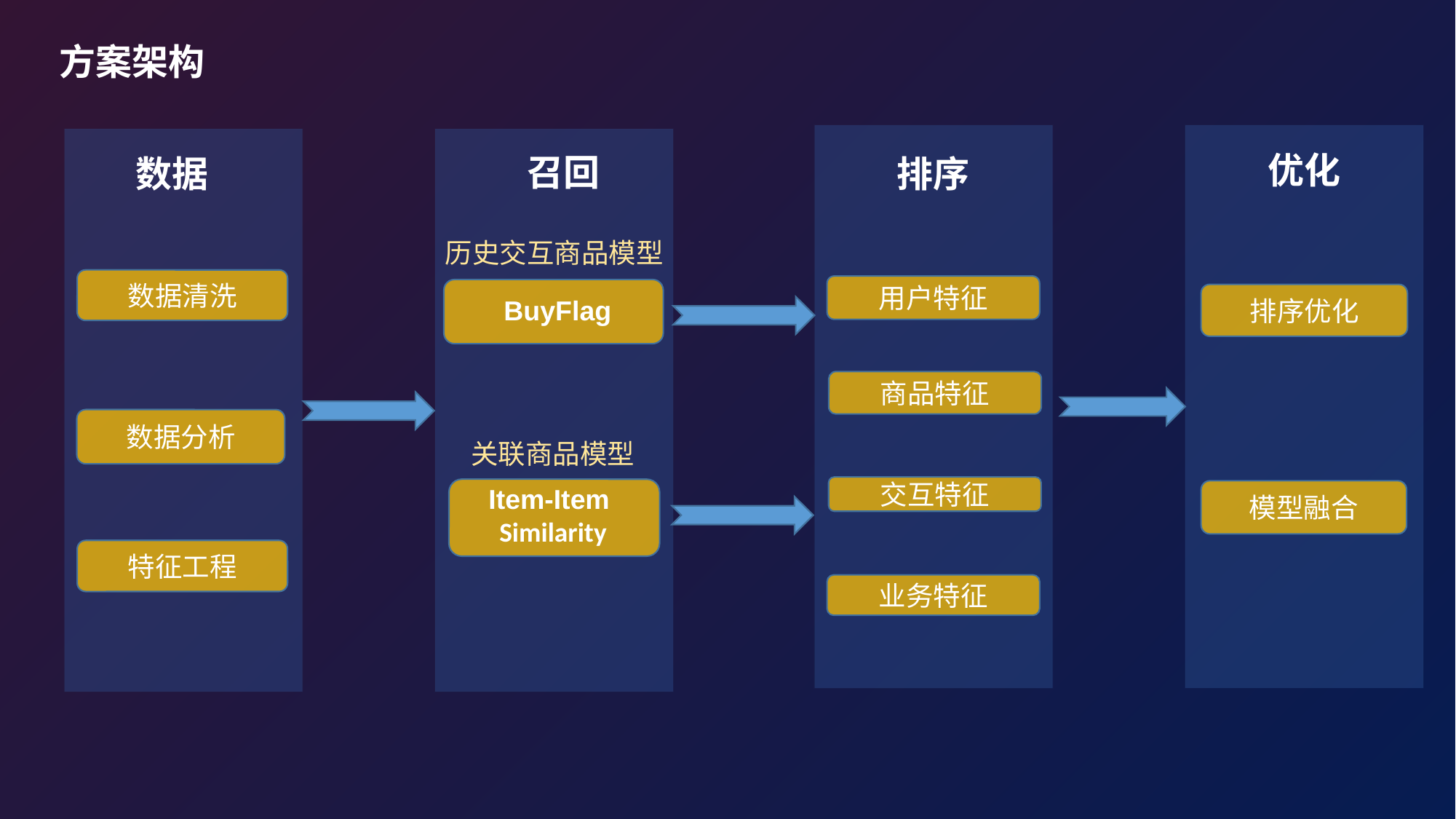

方案架构

优化
召回
数据
排序

历史交互商品模型
数据清洗
用户特征

排序优化
BuyFlag

商品特征

数据分析
关联商品模型
Item-Item  Similarity
交互特征

模型融合

特征工程
业务特征